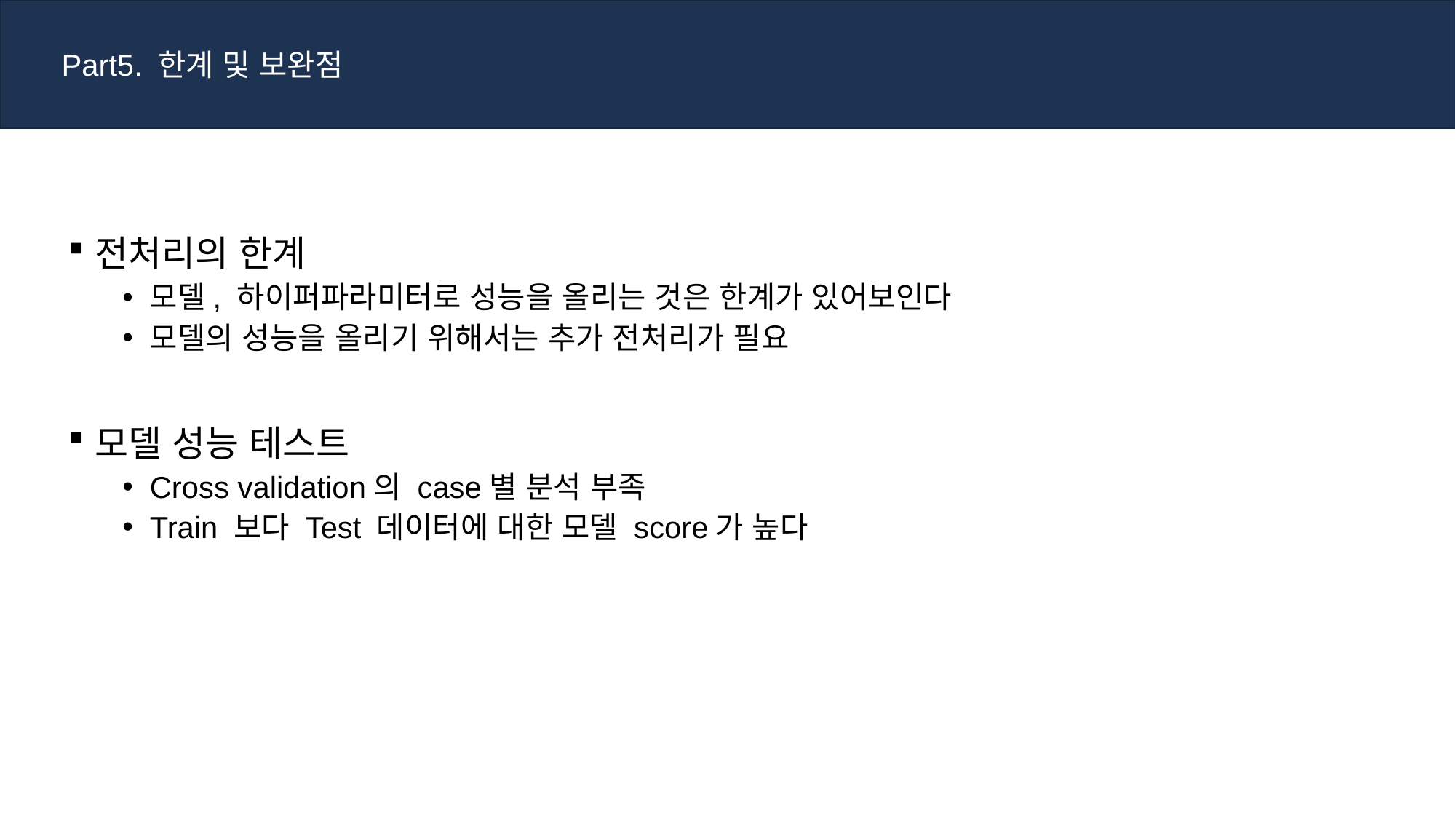

Part5. 한계 및 보완점
전처리의 한계
모델, 하이퍼파라미터로 성능을 올리는 것은 한계가 있어보인다
모델의 성능을 올리기 위해서는 추가 전처리가 필요

모델 성능 테스트
Cross validation의 case별 분석 부족
Train 보다 Test 데이터에 대한 모델 score가 높다